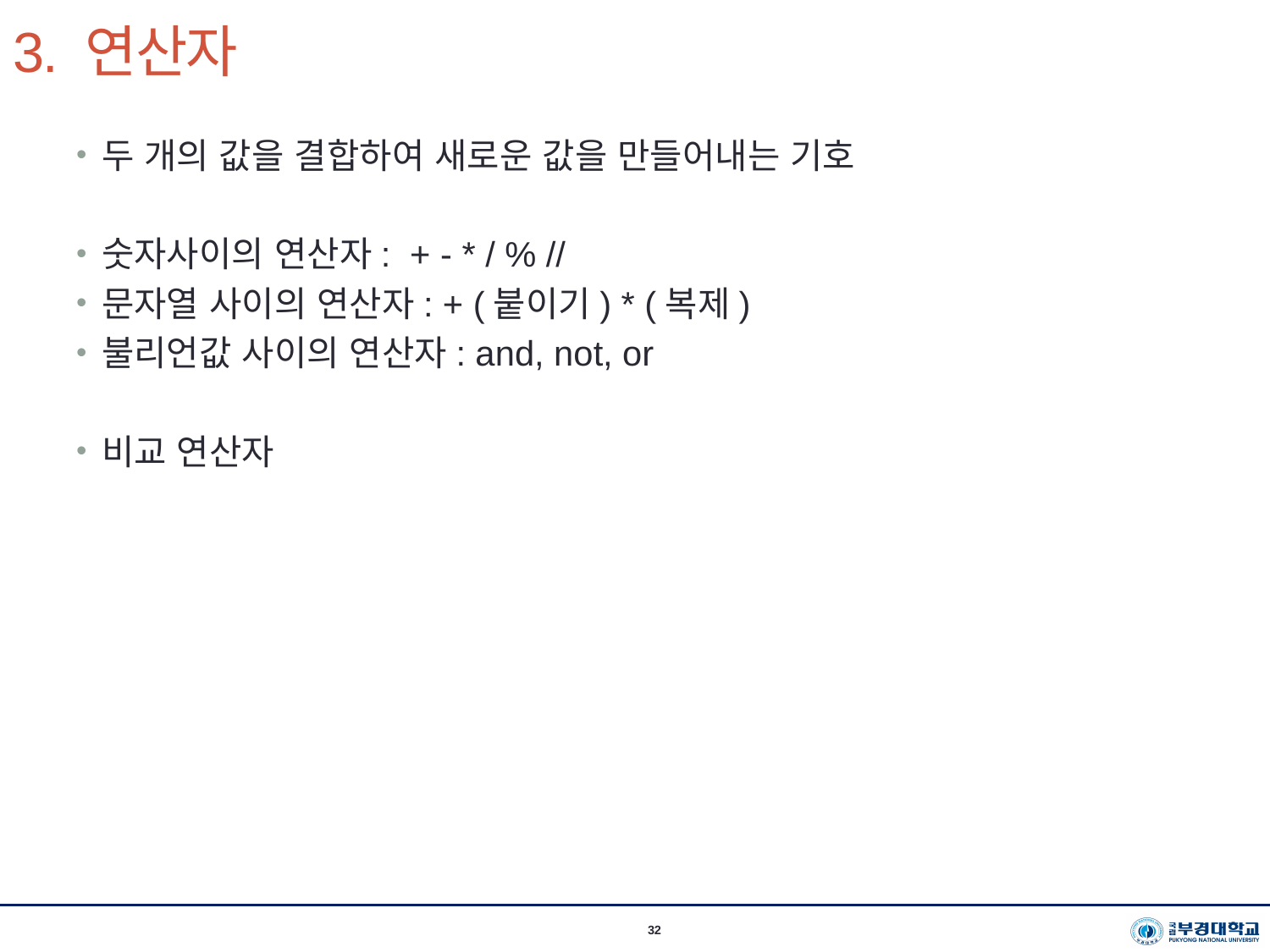

# 3. 연산자
시스템경영공학부 이지환 교수(2021-1학기)
32
두 개의 값을 결합하여 새로운 값을 만들어내는 기호

숫자사이의 연산자:  + - * / % //
문자열 사이의 연산자: + (붙이기) * (복제)
불리언값 사이의 연산자: and, not, or

비교 연산자